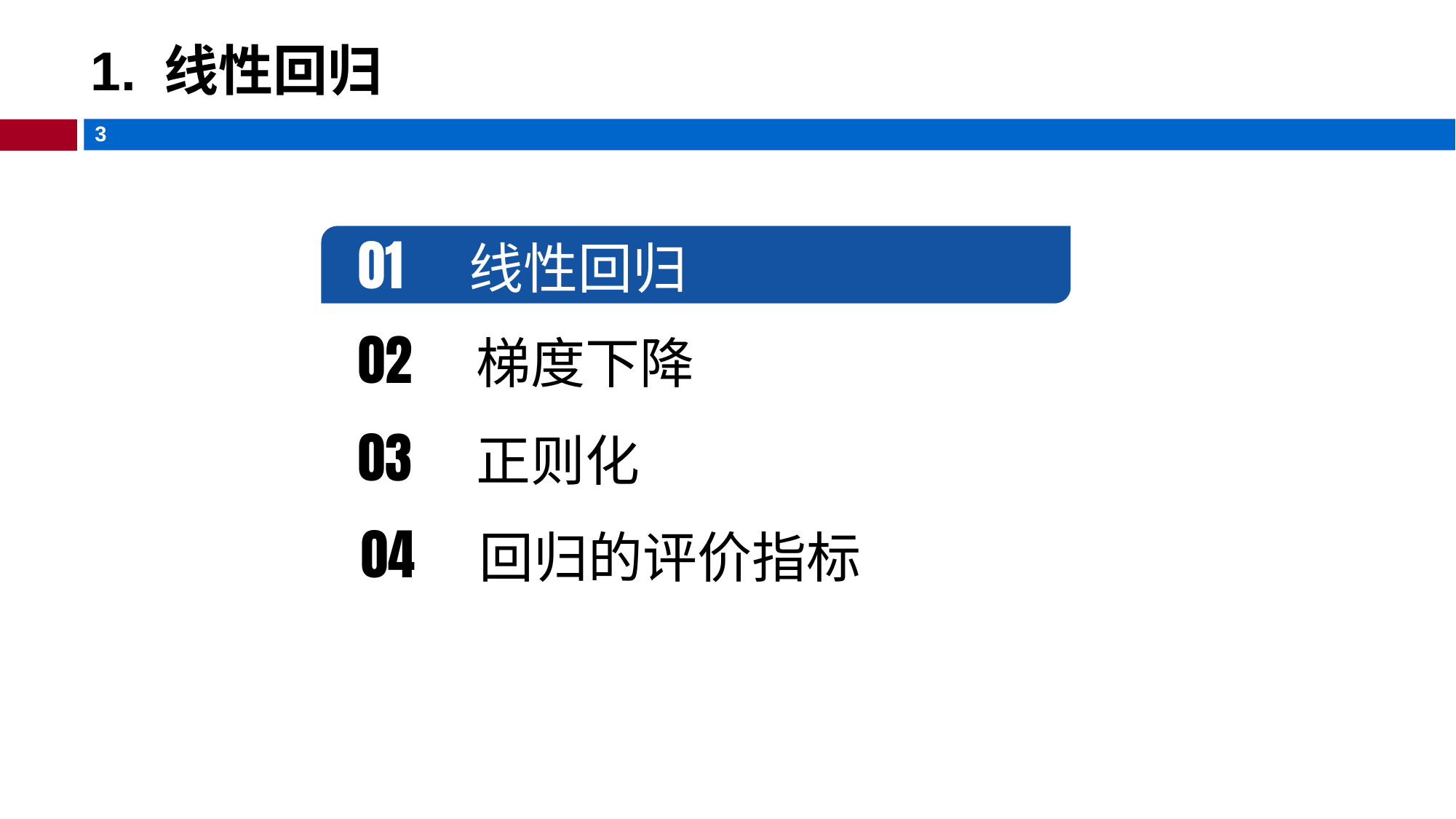

# 1. 线性回归

01    线性回归
01    认识Python
02    梯度下降
03    正则化
04    回归的评价指标